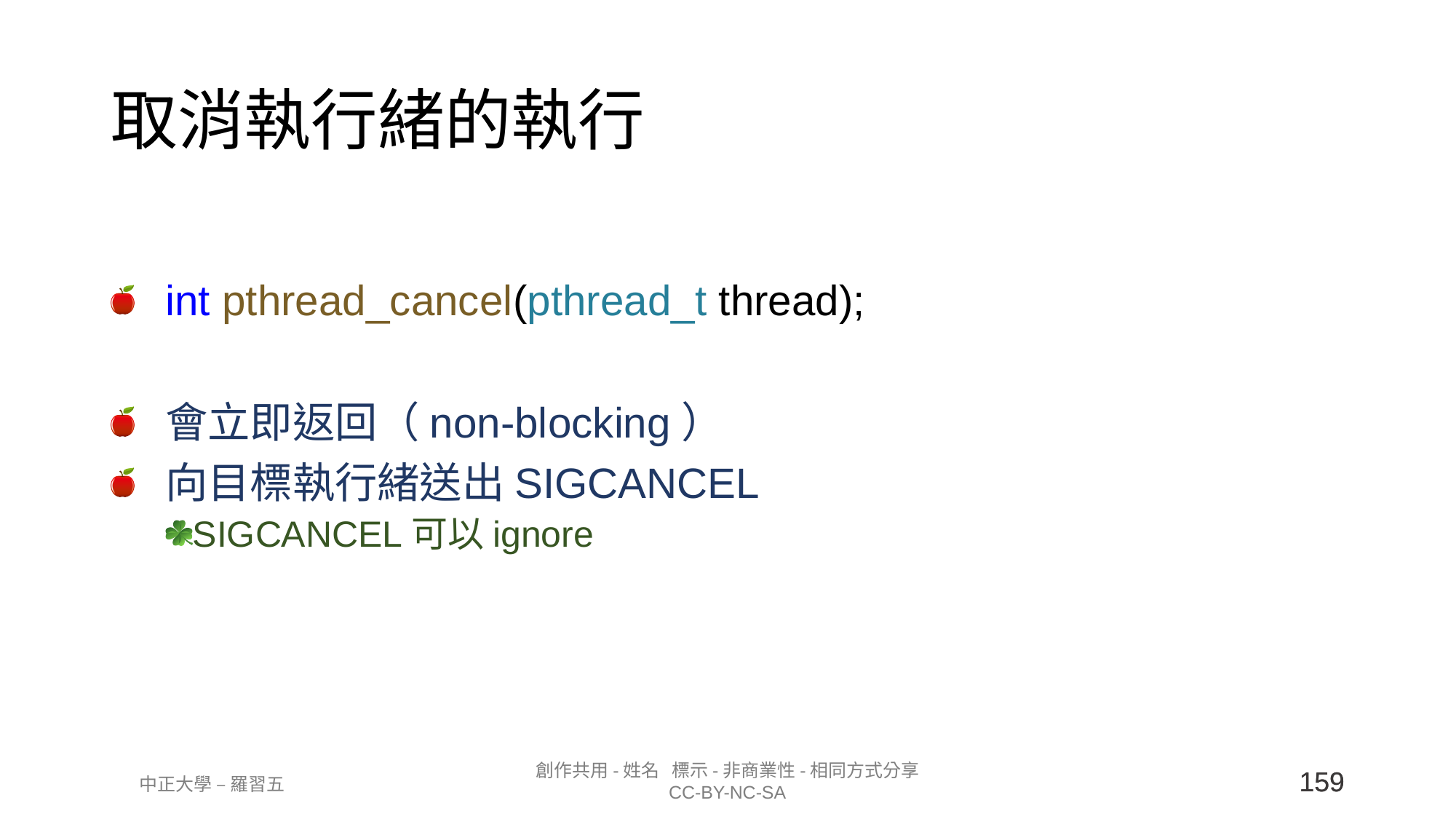

# 取消執行緒的執行
int pthread_cancel(pthread_t thread);

會立即返回（non-blocking）
向目標執行緒送出SIGCANCEL
SIGCANCEL可以ignore